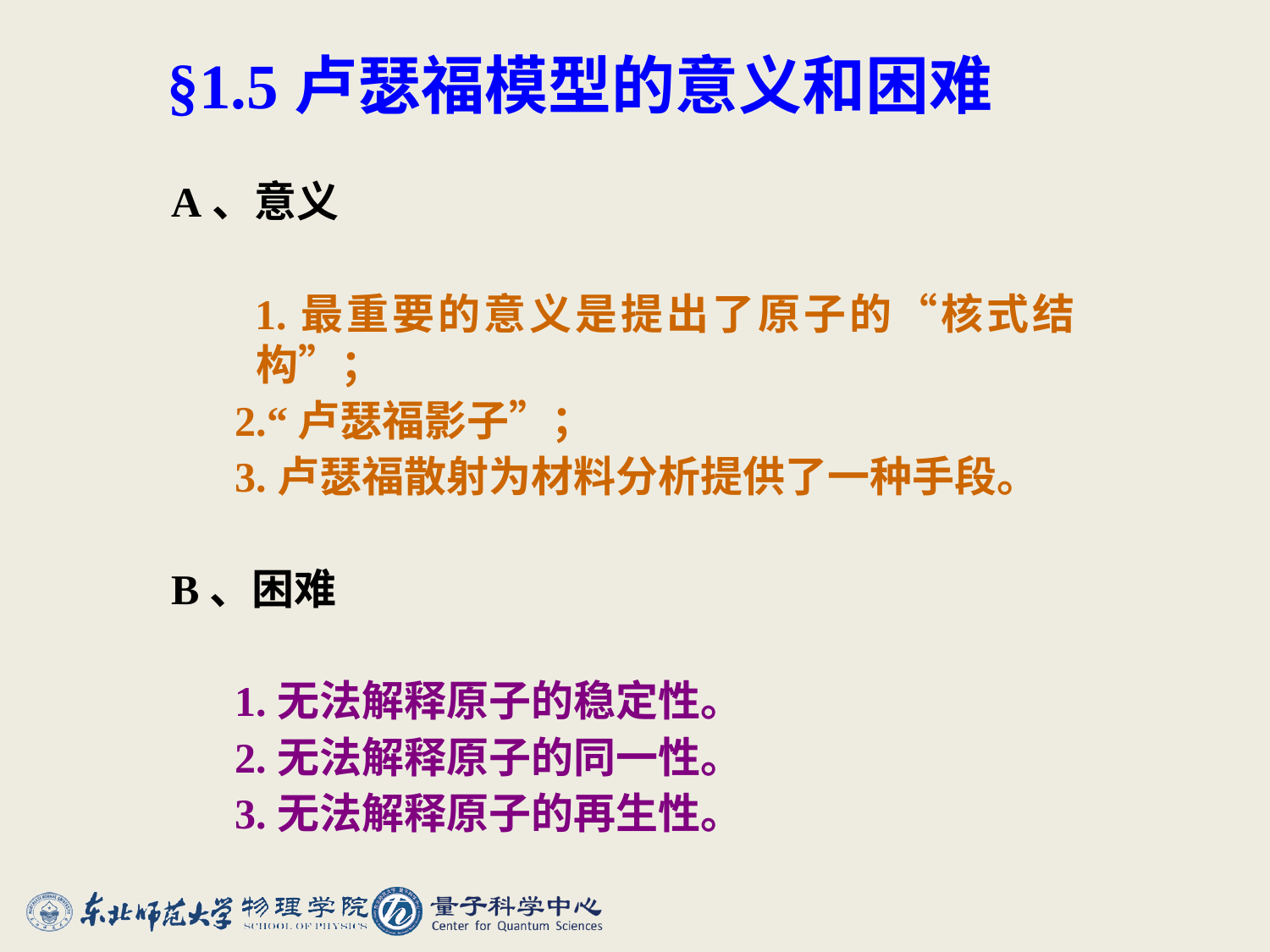

# §1.5卢瑟福模型的意义和困难
A、意义

      1.最重要的意义是提出了原子的“核式结构”；
      2.“卢瑟福影子”；
      3.卢瑟福散射为材料分析提供了一种手段。

B、困难

      1.无法解释原子的稳定性。
      2.无法解释原子的同一性。
      3.无法解释原子的再生性。